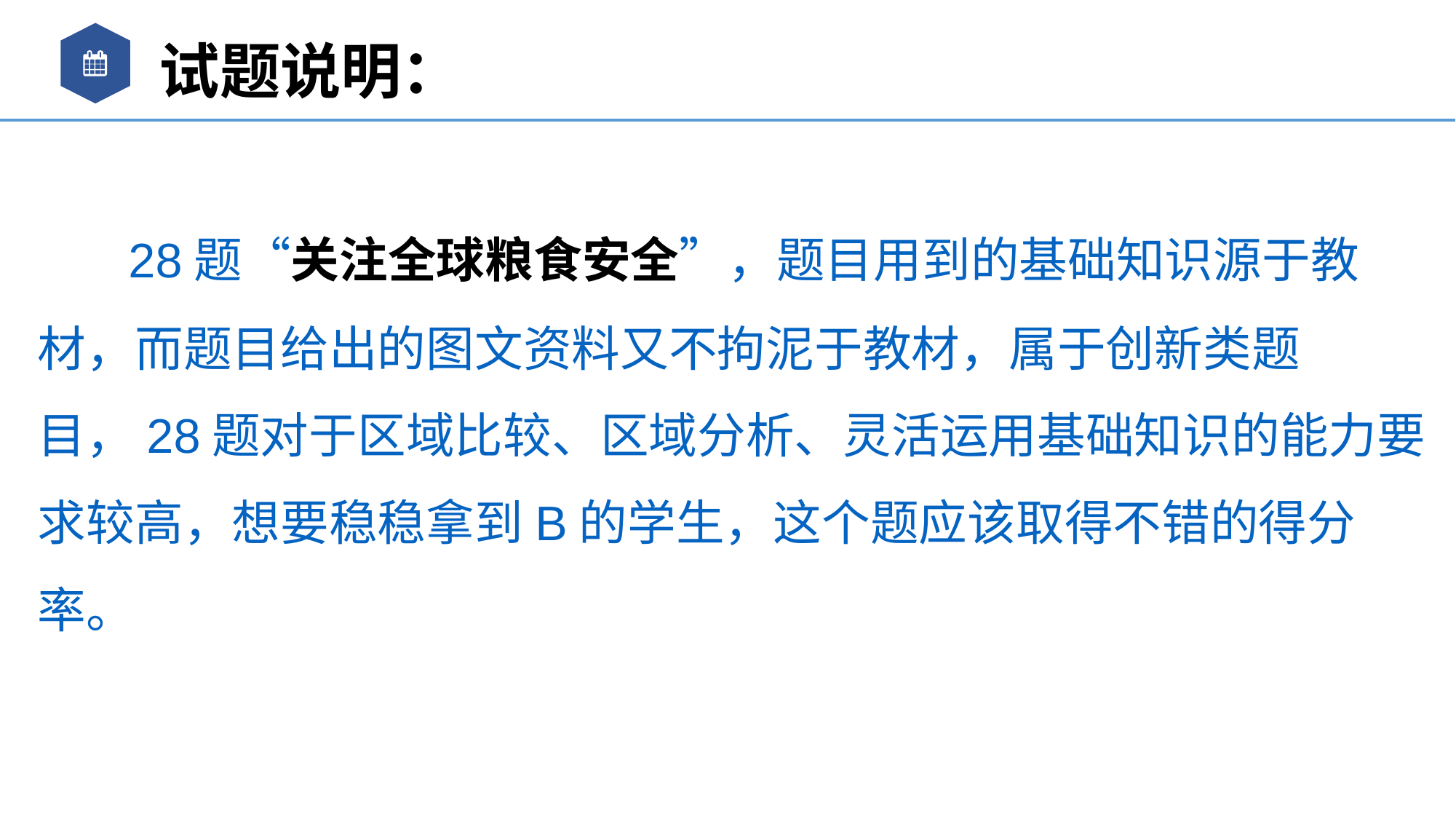

试题说明：
      28题“关注全球粮食安全”，题目用到的基础知识源于教材，而题目给出的图文资料又不拘泥于教材，属于创新类题目，28题对于区域比较、区域分析、灵活运用基础知识的能力要求较高，想要稳稳拿到B的学生，这个题应该取得不错的得分率。